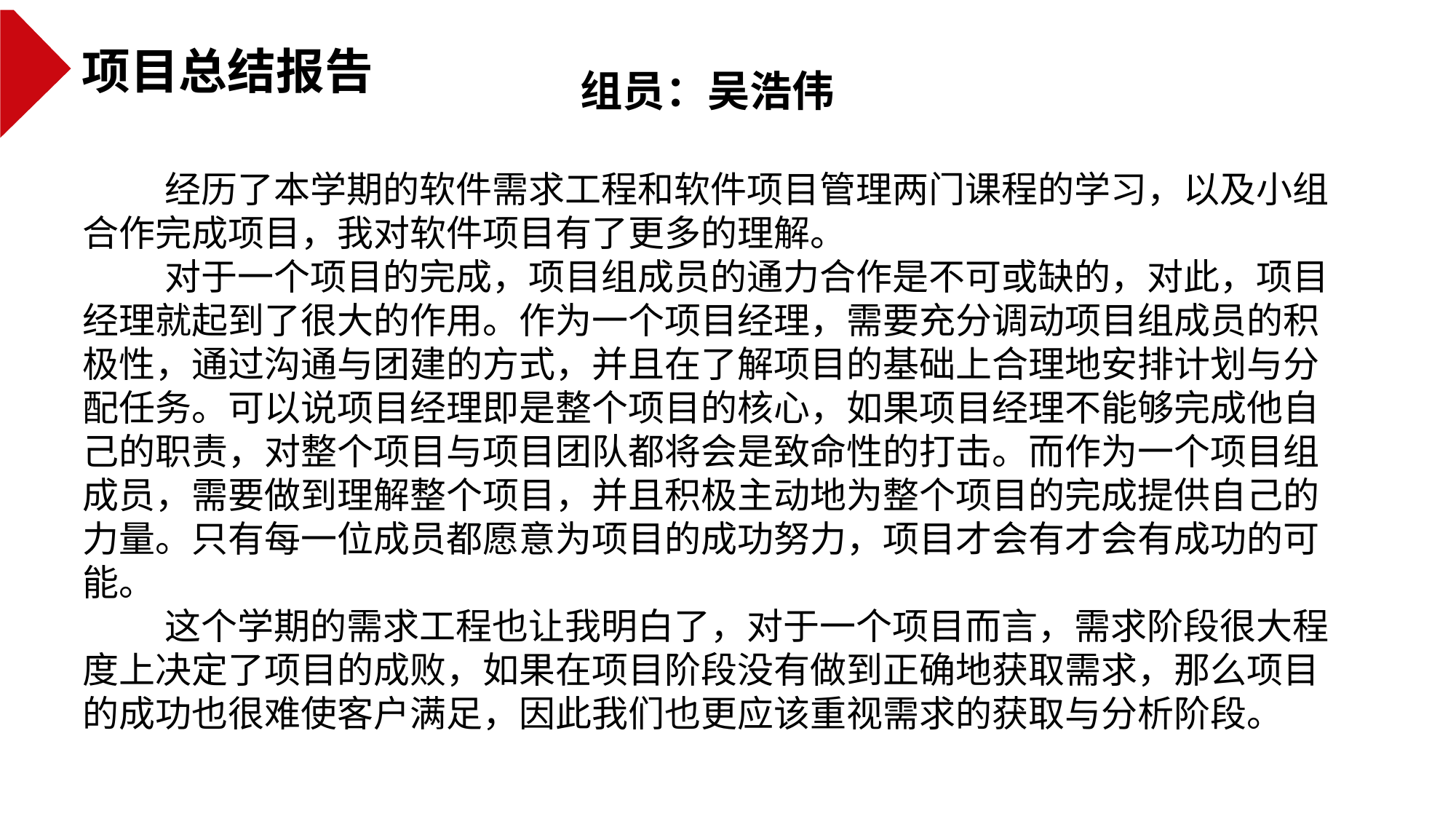

项目总结报告
组员：吴浩伟
         经历了本学期的软件需求工程和软件项目管理两门课程的学习，以及小组合作完成项目，我对软件项目有了更多的理解。
         对于一个项目的完成，项目组成员的通力合作是不可或缺的，对此，项目经理就起到了很大的作用。作为一个项目经理，需要充分调动项目组成员的积极性，通过沟通与团建的方式，并且在了解项目的基础上合理地安排计划与分配任务。可以说项目经理即是整个项目的核心，如果项目经理不能够完成他自己的职责，对整个项目与项目团队都将会是致命性的打击。而作为一个项目组成员，需要做到理解整个项目，并且积极主动地为整个项目的完成提供自己的力量。只有每一位成员都愿意为项目的成功努力，项目才会有才会有成功的可能。
         这个学期的需求工程也让我明白了，对于一个项目而言，需求阶段很大程度上决定了项目的成败，如果在项目阶段没有做到正确地获取需求，那么项目的成功也很难使客户满足，因此我们也更应该重视需求的获取与分析阶段。